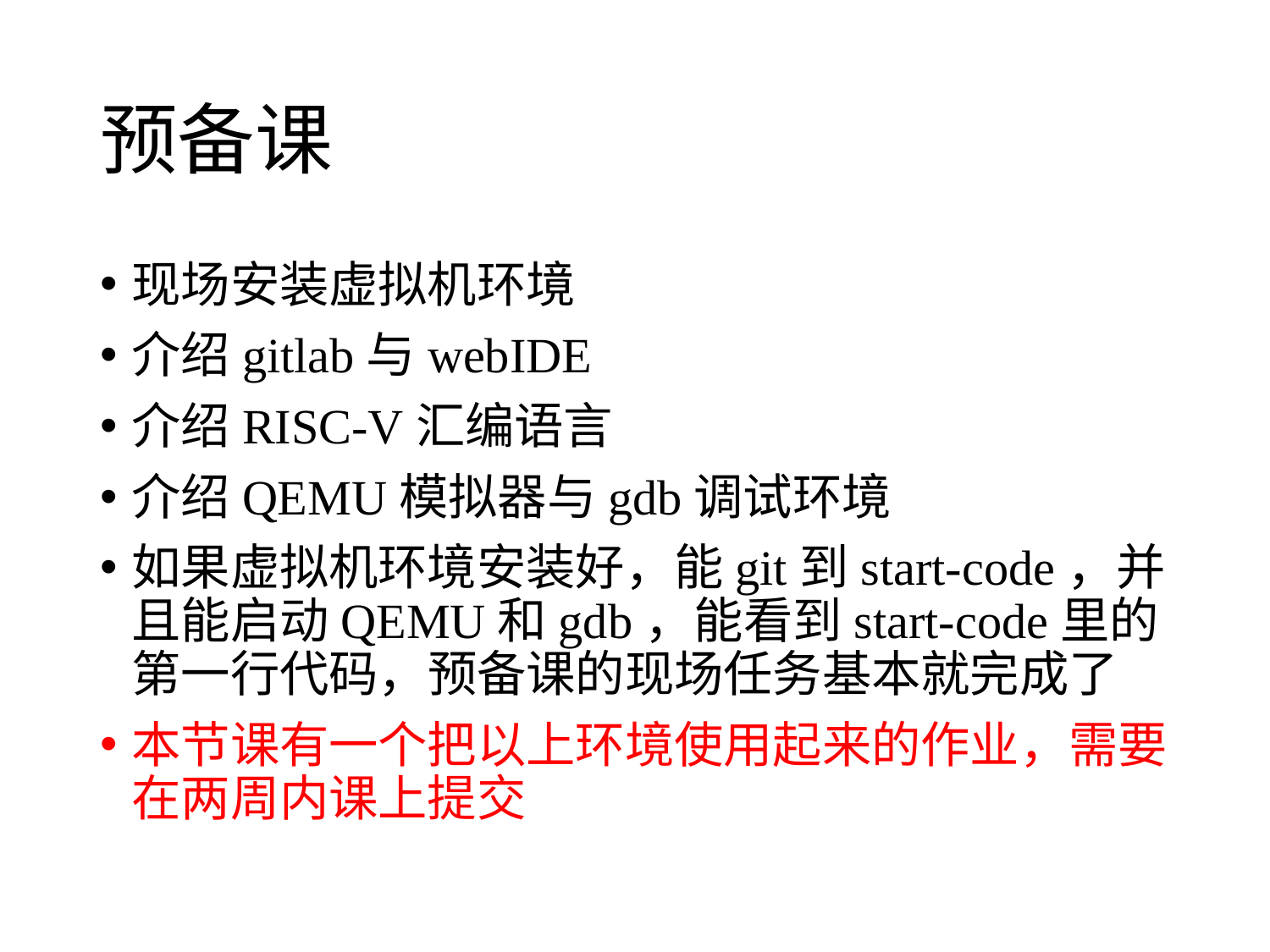

# 预备课
现场安装虚拟机环境
介绍gitlab与webIDE
介绍RISC-V汇编语言
介绍QEMU模拟器与gdb调试环境
如果虚拟机环境安装好，能git到start-code，并且能启动QEMU和gdb，能看到start-code里的第一行代码，预备课的现场任务基本就完成了
本节课有一个把以上环境使用起来的作业，需要在两周内课上提交